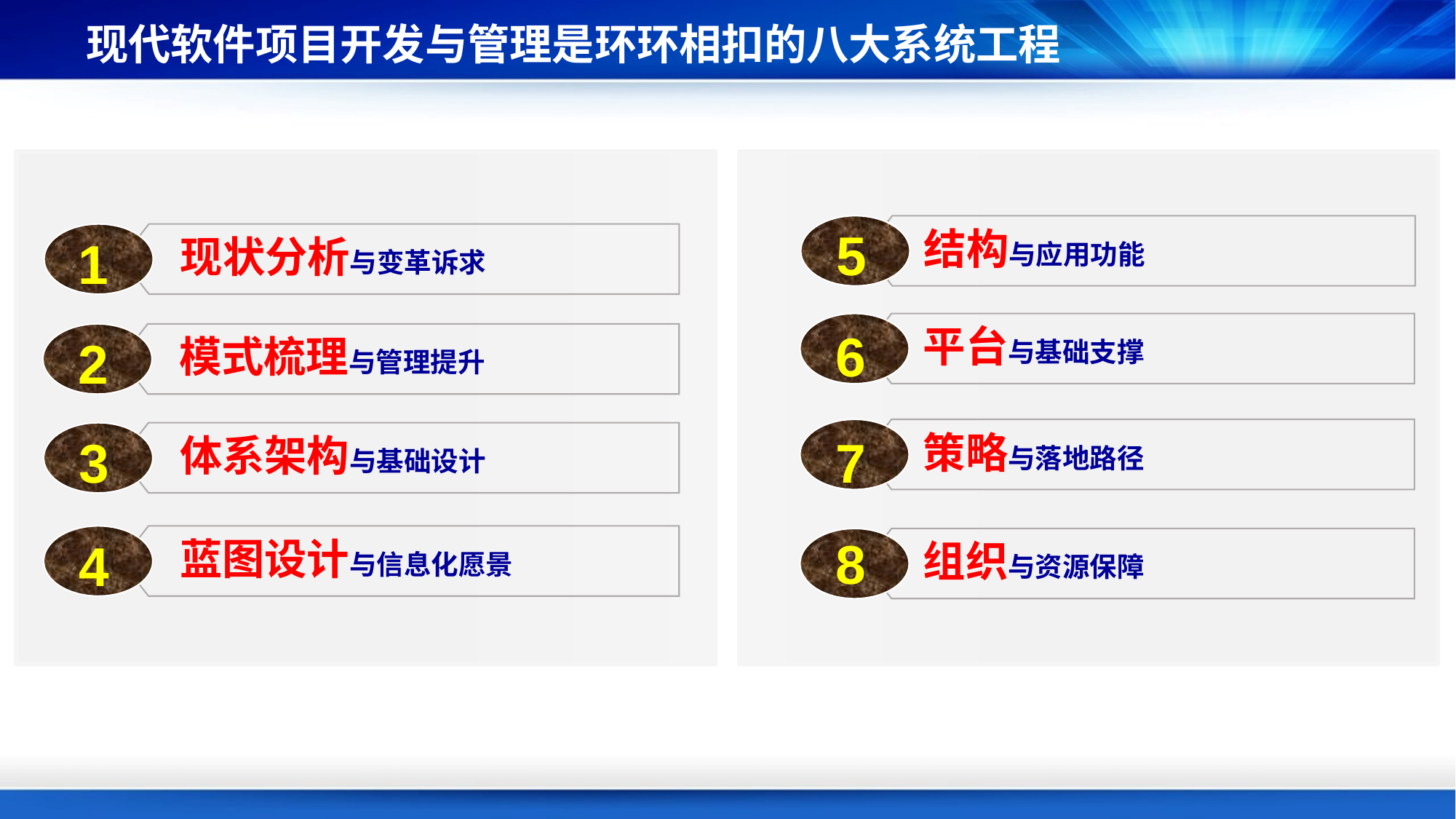

现代软件项目开发与管理是环环相扣的八大系统工程

5
结构与应用功能

1
现状分析与变革诉求

6
平台与基础支撑

2
模式梳理与管理提升

3
7
策略与落地路径

体系架构与基础设计

8
4
蓝图设计与信息化愿景

组织与资源保障